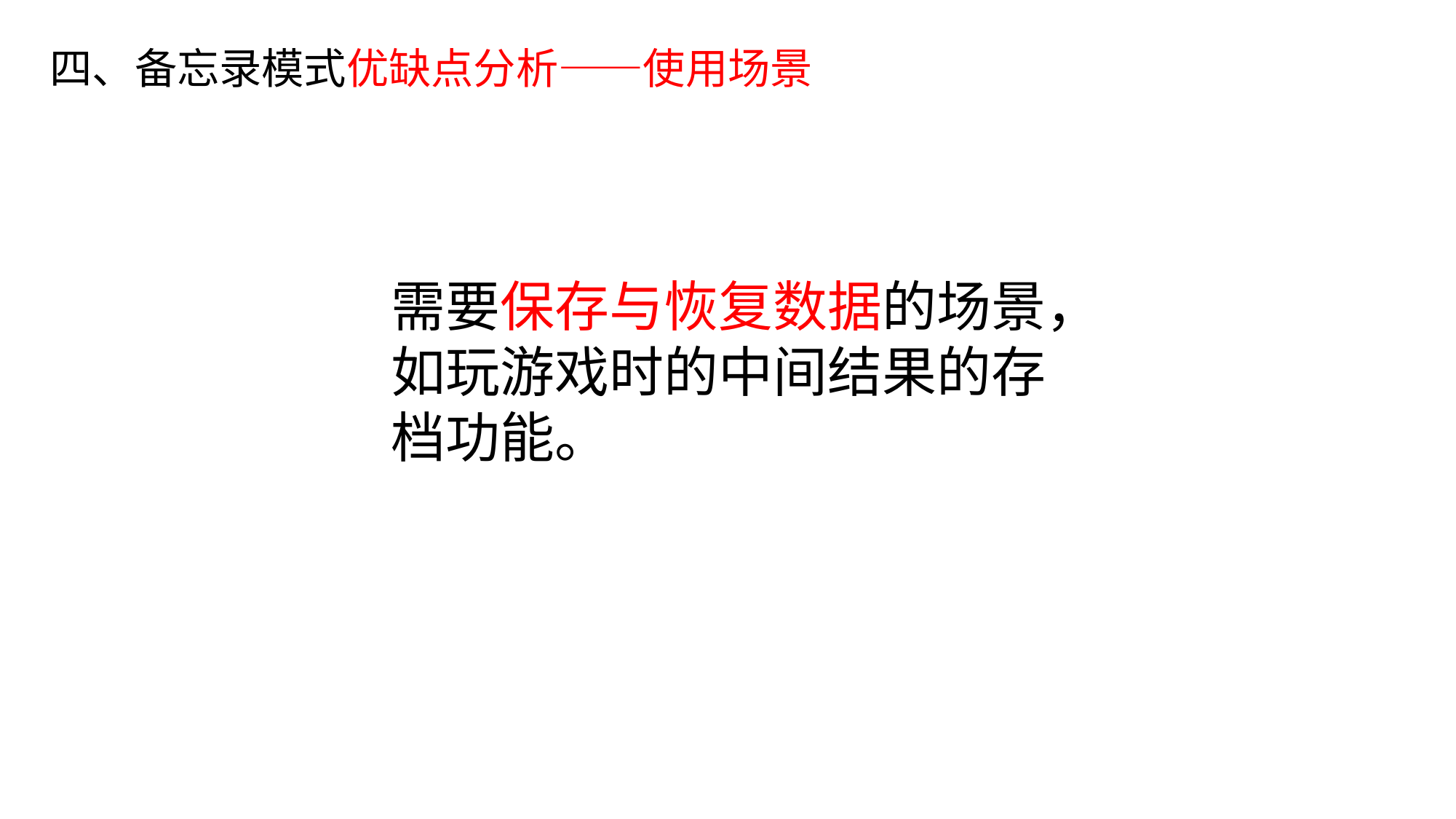

四、备忘录模式优缺点分析——使用场景
需要保存与恢复数据的场景，如玩游戏时的中间结果的存档功能。